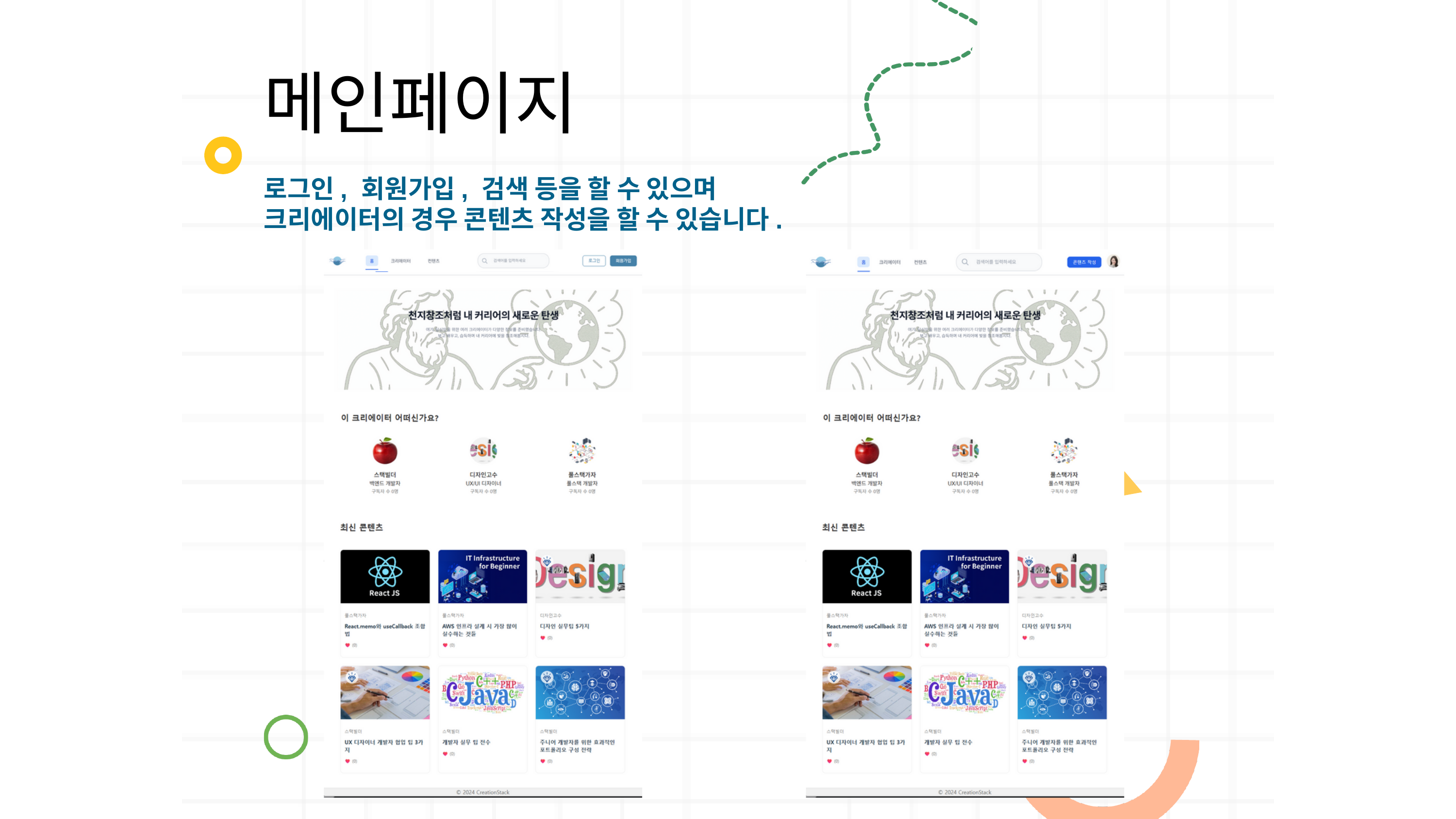

메인페이지

로그인, 회원가입, 검색 등을 할 수 있으며
크리에이터의 경우 콘텐츠 작성을 할 수 있습니다.